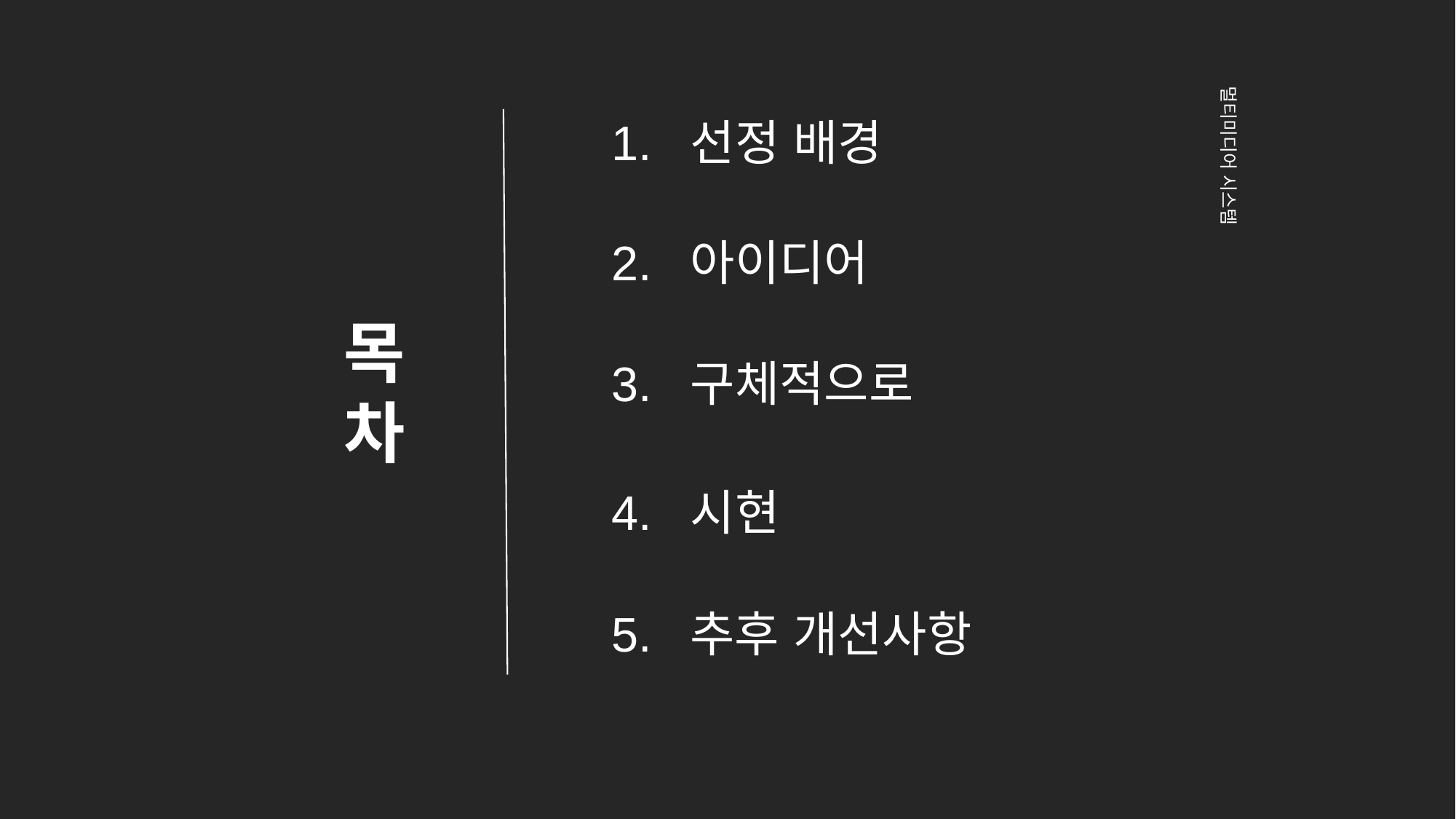

멀티미디어 시스템
1.  선정 배경
2.  아이디어
목    차
3.  구체적으로
4.  시현
5.  추후 개선사항